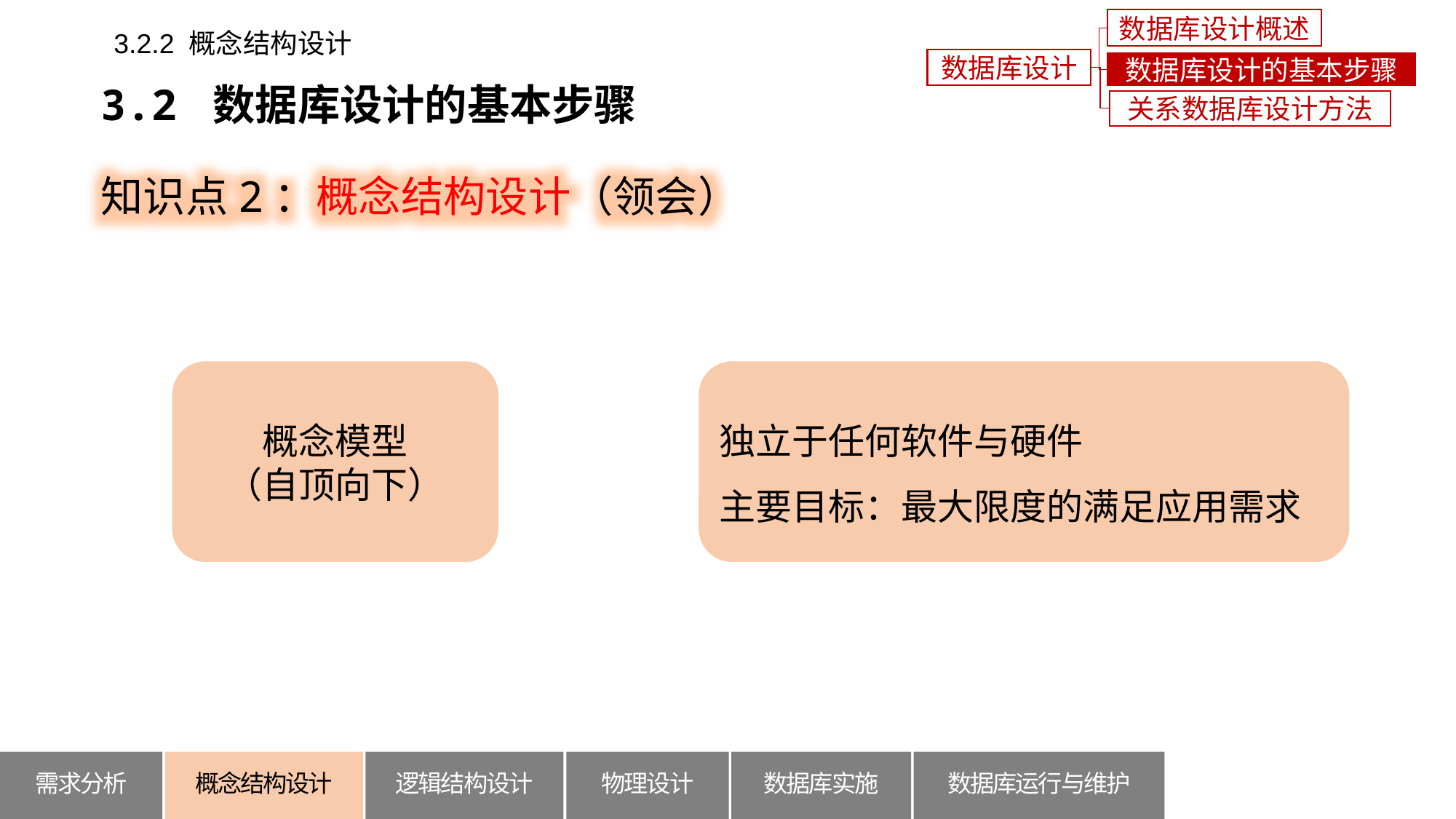

数据库设计概述
3.2.2 概念结构设计
数据库设计
数据库设计的基本步骤
3.2 数据库设计的基本步骤
关系数据库设计方法
知识点2：概念结构设计（领会）
概念模型
（自顶向下）
独立于任何软件与硬件
主要目标：最大限度的满足应用需求
概念结构设计
逻辑结构设计
数据库运行与维护
需求分析
物理设计
数据库实施